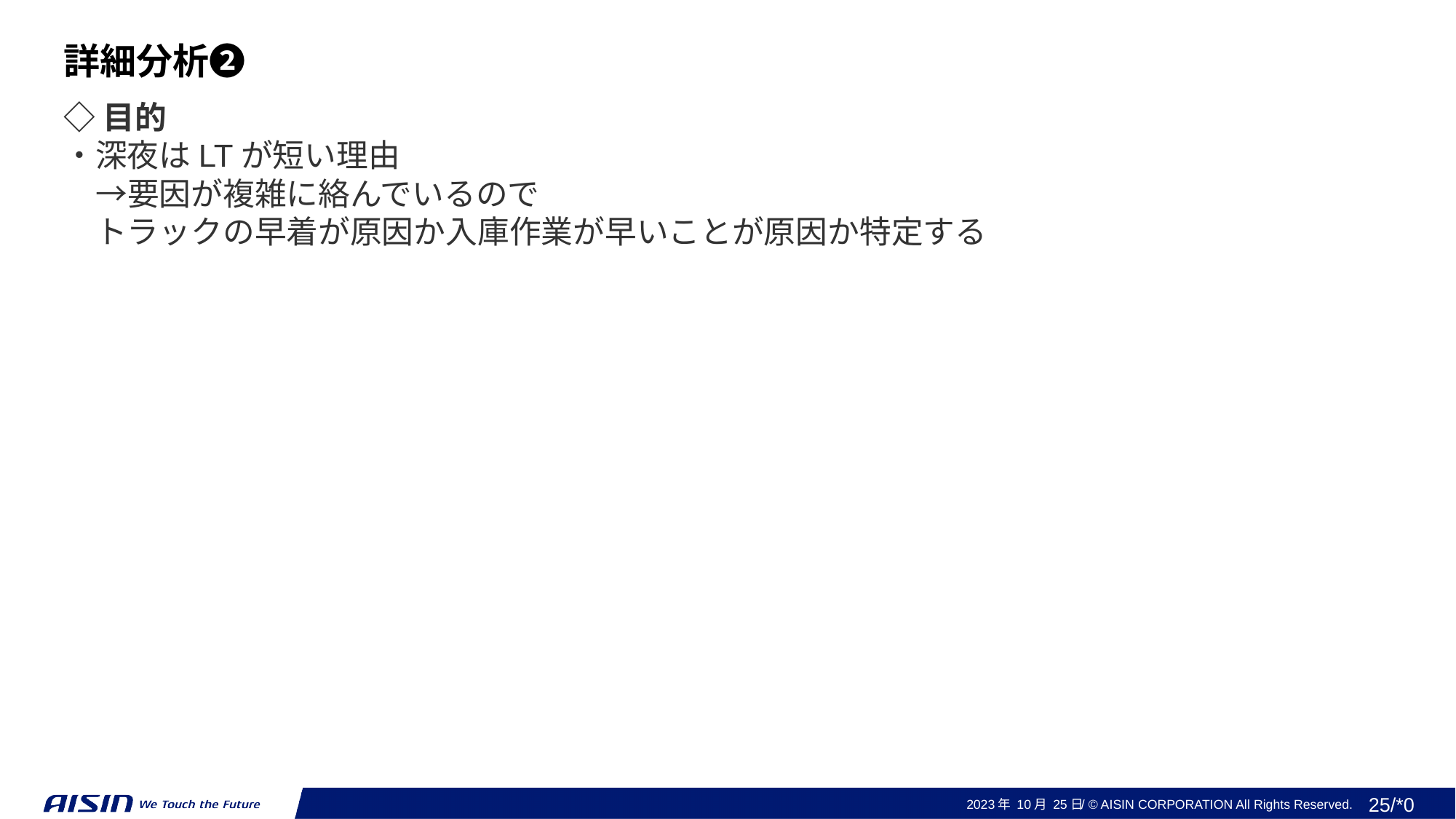

詳細分析❷
◇目的
・深夜はLTが短い理由
　→要因が複雑に絡んでいるので
　トラックの早着が原因か入庫作業が早いことが原因か特定する
2023年 10月 25日